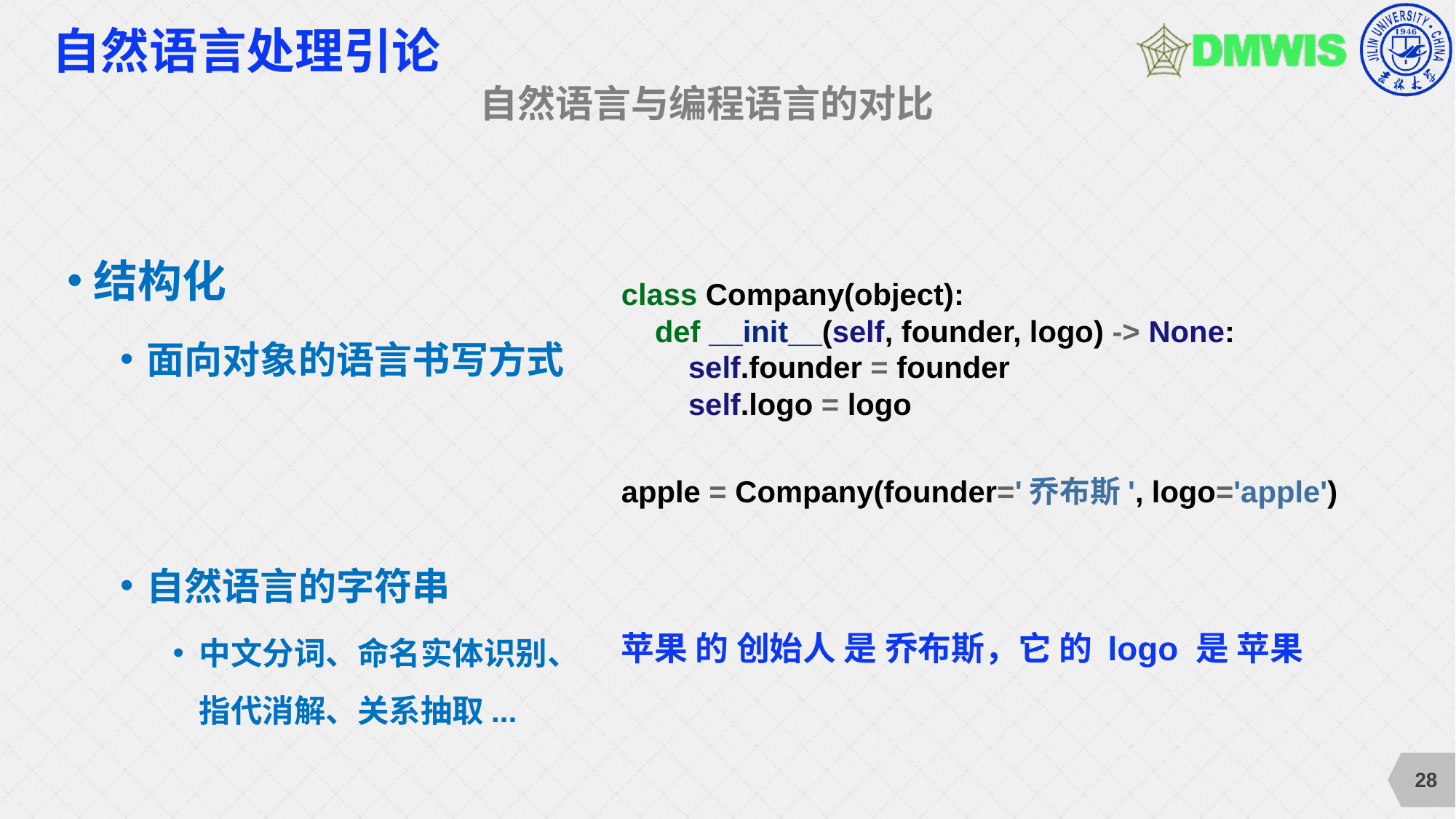

# 自然语言处理引论
自然语言与编程语言的对比
结构化
面向对象的语言书写方式

自然语言的字符串
中文分词、命名实体识别、指代消解、关系抽取...
class Company(object):
    def __init__(self, founder, logo) -> None:
        self.founder = founder
        self.logo = logo
apple = Company(founder='乔布斯', logo='apple')

苹果 的 创始人 是 乔布斯，它 的 logo 是 苹果
28